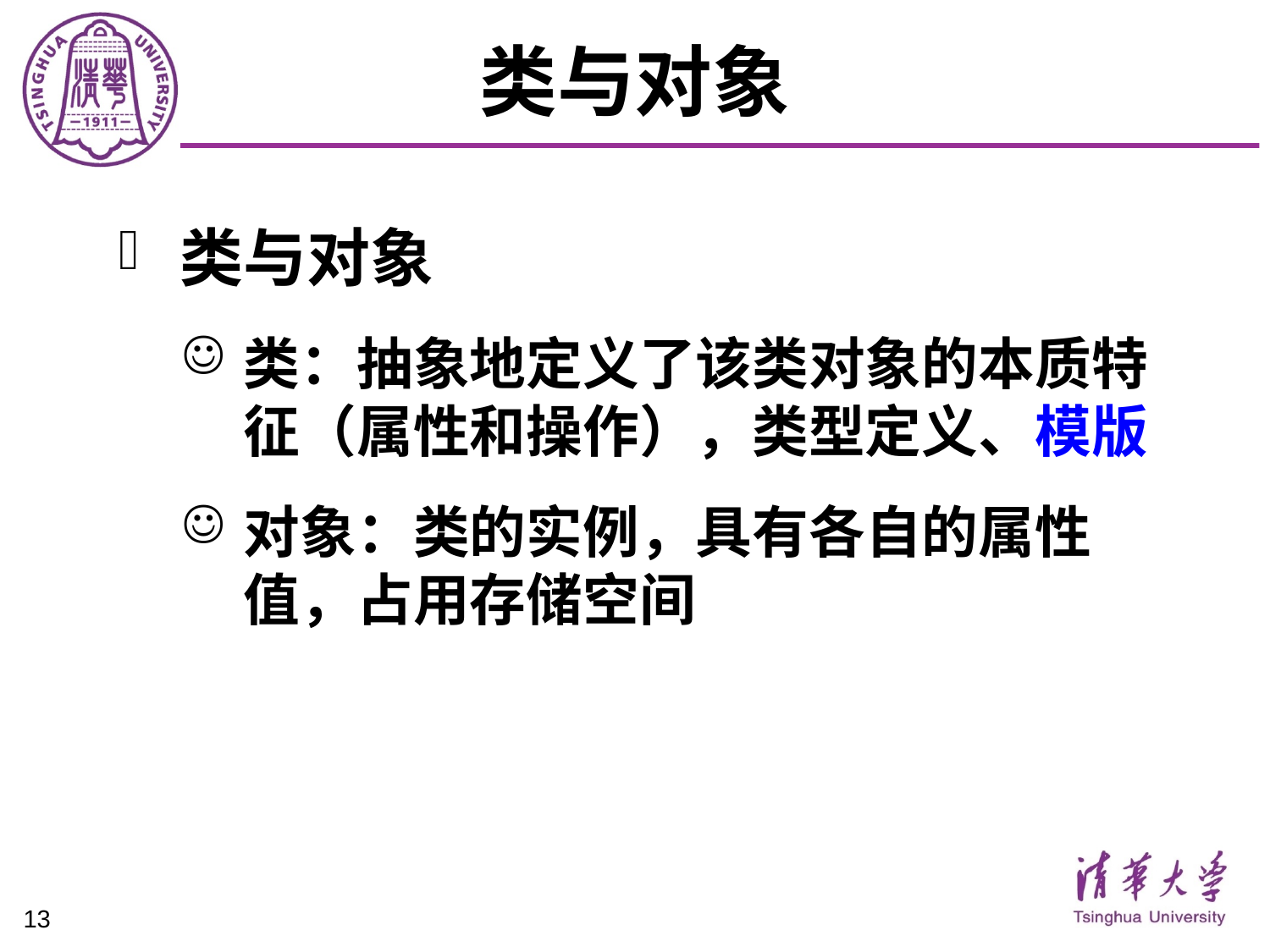

# 类与对象
类与对象
类：抽象地定义了该类对象的本质特征（属性和操作），类型定义、模版
对象：类的实例，具有各自的属性值，占用存储空间
13